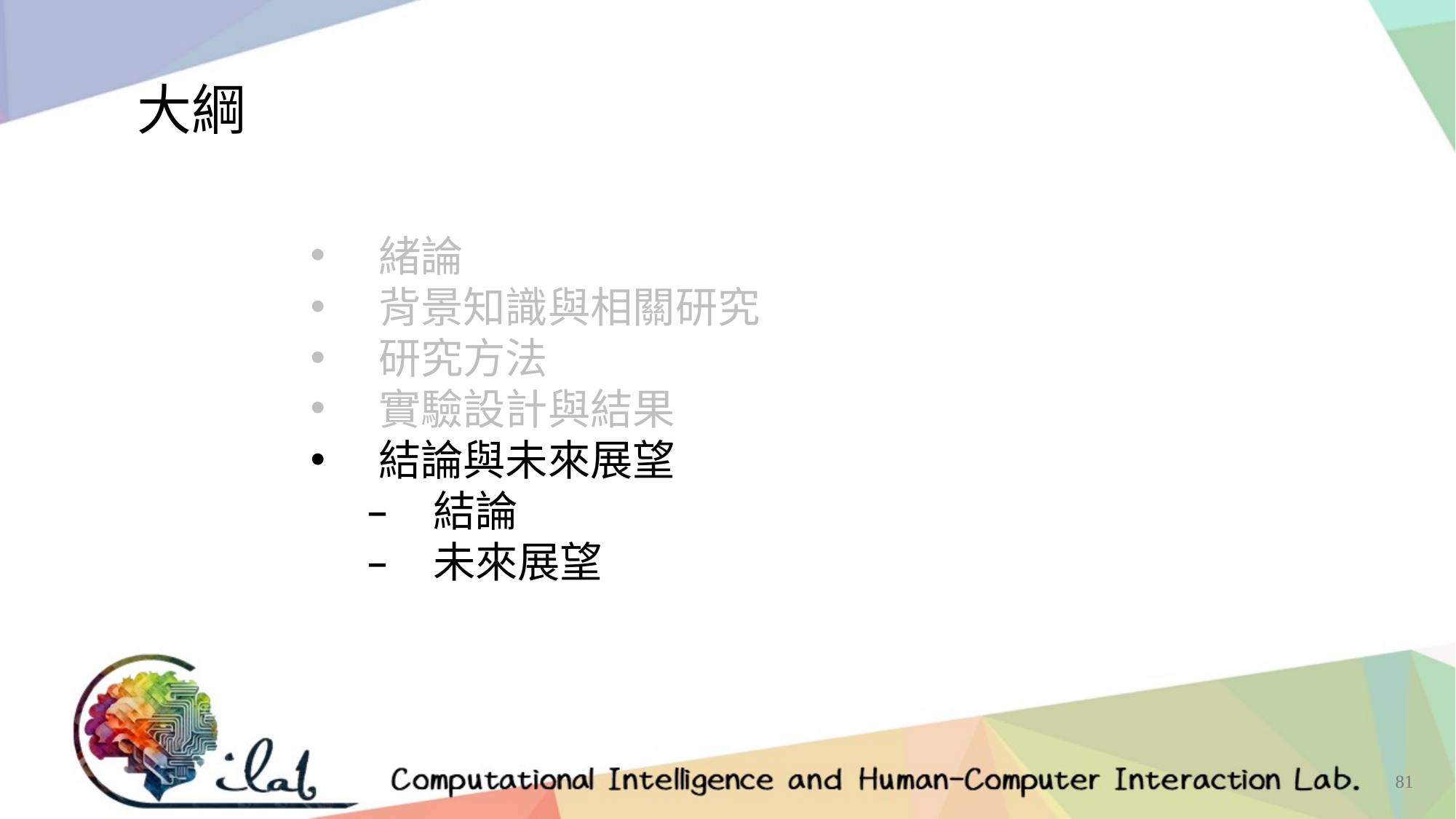

大綱
緒論
背景知識與相關研究
研究方法
實驗設計與結果
結論與未來展望
結論
未來展望
81